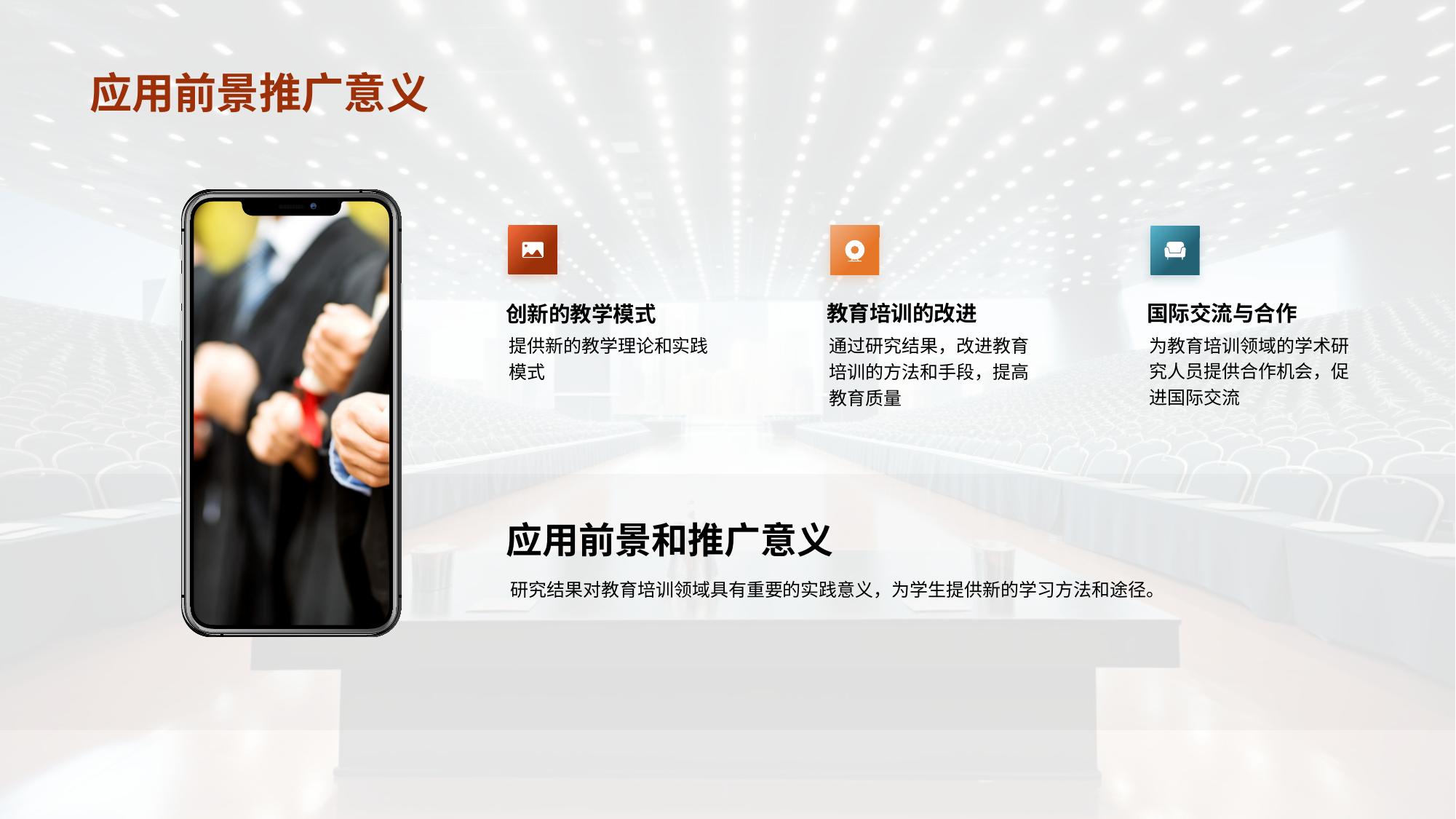

# 应用前景推广意义

创新的教学模式
提供新的教学理论和实践模式

教育培训的改进
通过研究结果，改进教育培训的方法和手段，提高教育质量

国际交流与合作
为教育培训领域的学术研究人员提供合作机会，促进国际交流

应用前景和推广意义
研究结果对教育培训领域具有重要的实践意义，为学生提供新的学习方法和途径。